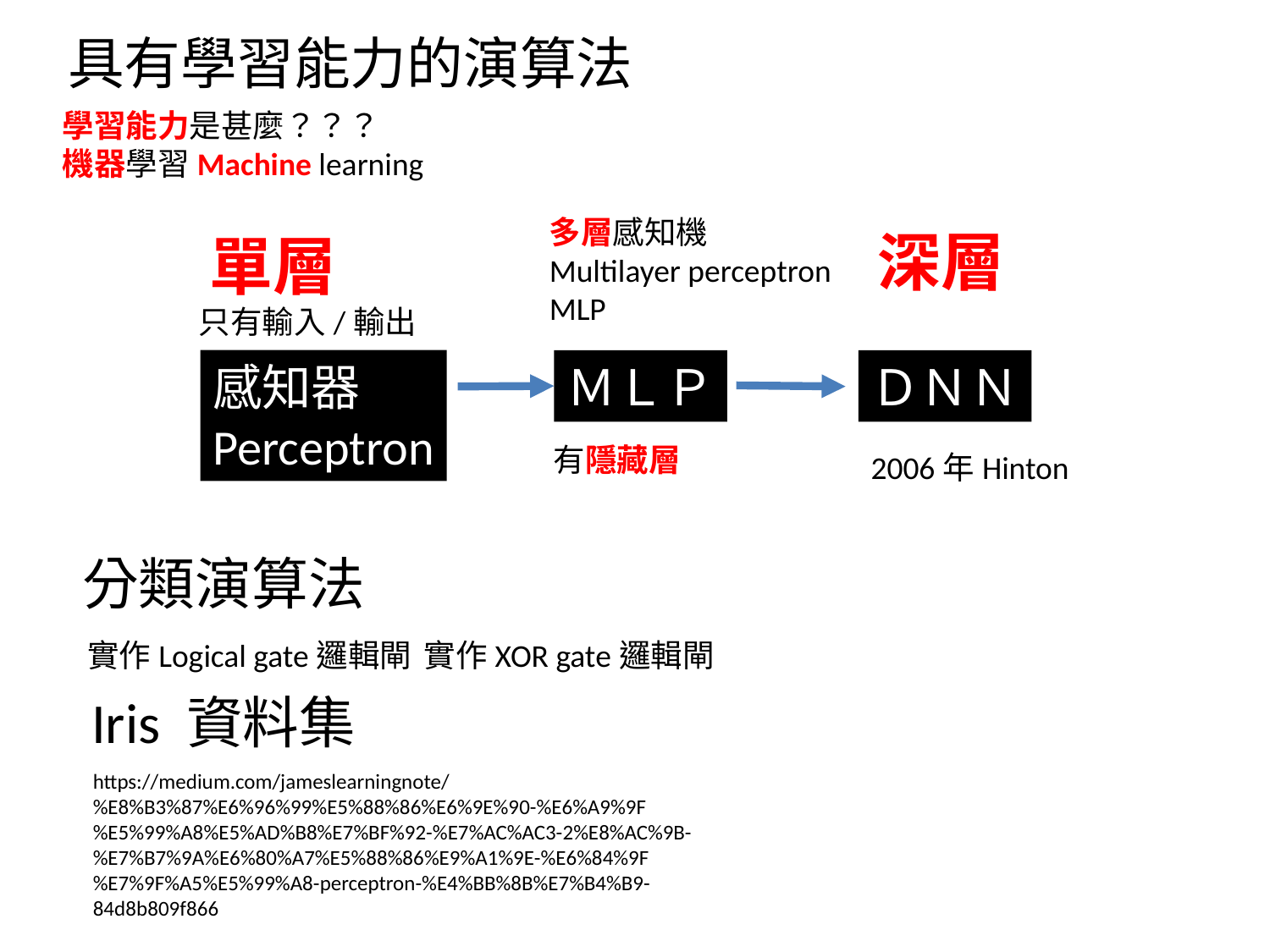

具有學習能力的演算法
學習能力是甚麼？？？
機器學習Machine learning
多層感知機
Multilayer perceptron
MLP
深層
單層
只有輸入/輸出
感知器
Perceptron
ＭＬＰ
ＤＮＮ
有隱藏層
2006年Hinton
分類演算法
實作Logical gate邏輯閘
實作XOR gate邏輯閘
Iris 資料集
https://medium.com/jameslearningnote/%E8%B3%87%E6%96%99%E5%88%86%E6%9E%90-%E6%A9%9F%E5%99%A8%E5%AD%B8%E7%BF%92-%E7%AC%AC3-2%E8%AC%9B-%E7%B7%9A%E6%80%A7%E5%88%86%E9%A1%9E-%E6%84%9F%E7%9F%A5%E5%99%A8-perceptron-%E4%BB%8B%E7%B4%B9-84d8b809f866